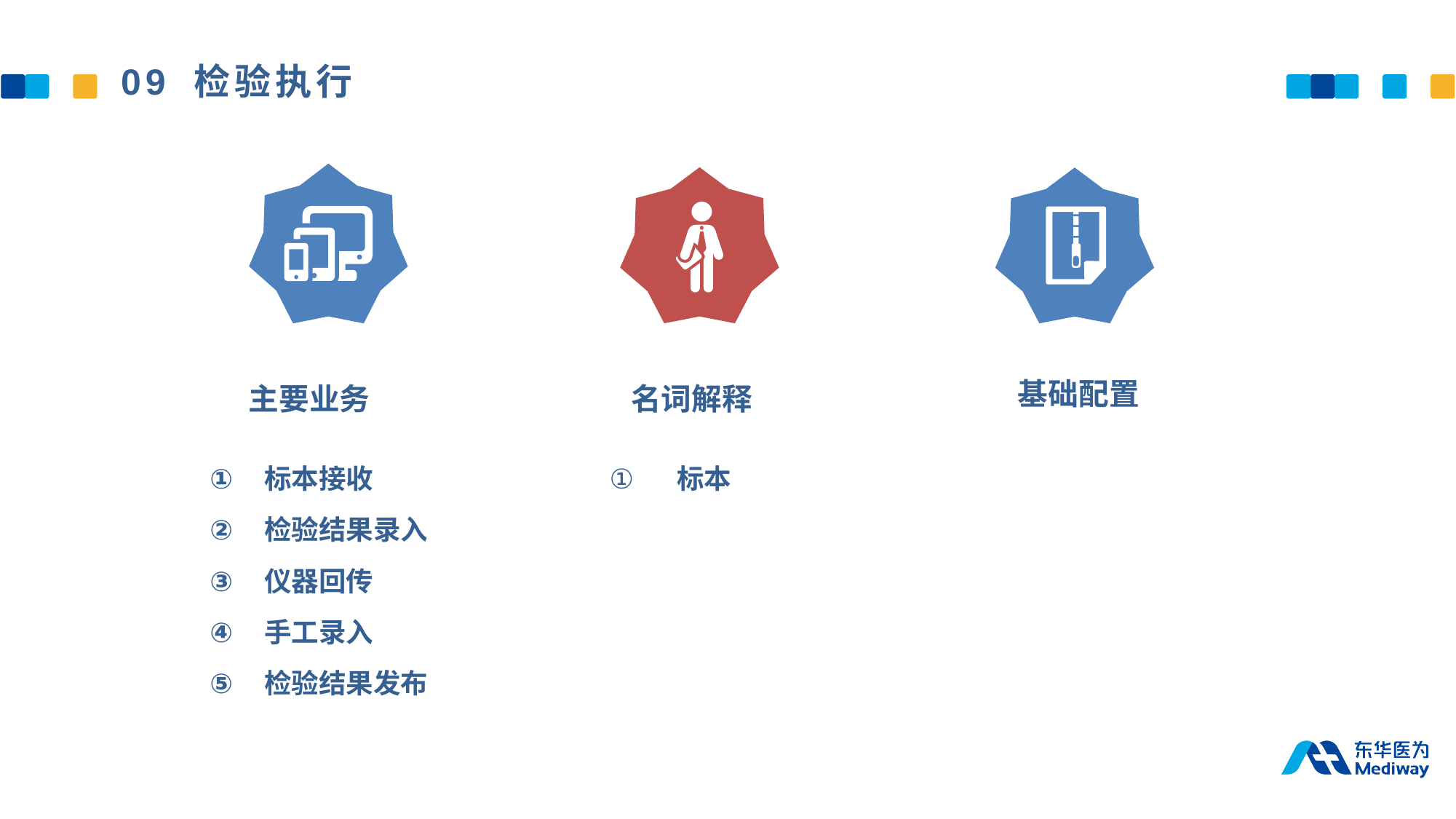

09 检验执行

基础配置
主要业务
名词解释
标本接收
检验结果录入
仪器回传
手工录入
检验结果发布
 标本